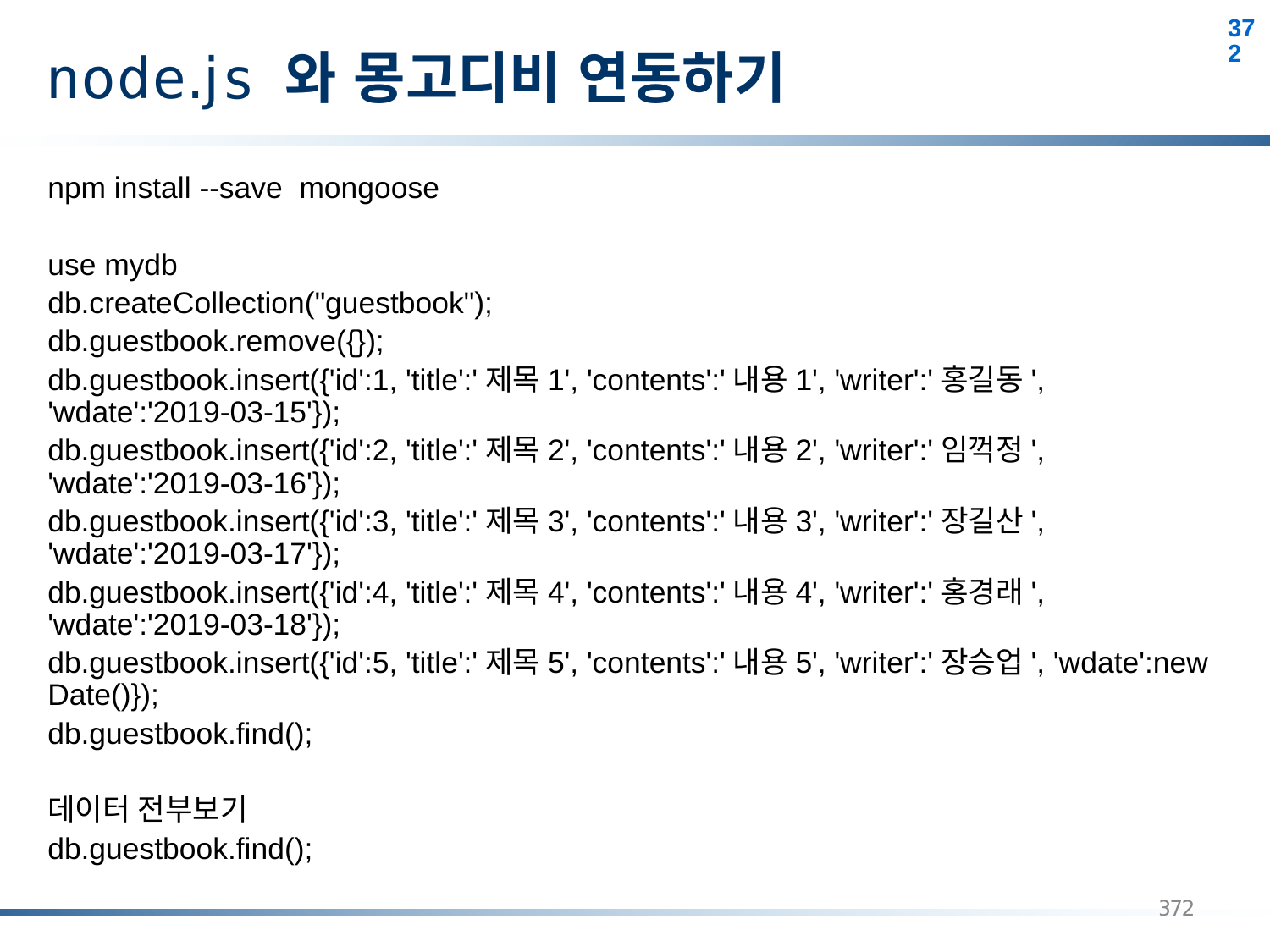

# node.js 와 몽고디비 연동하기
npm install --save  mongoose

use mydb
db.createCollection("guestbook");
db.guestbook.remove({});
db.guestbook.insert({'id':1, 'title':'제목1', 'contents':'내용1', 'writer':'홍길동', 'wdate':'2019-03-15'});
db.guestbook.insert({'id':2, 'title':'제목2', 'contents':'내용2', 'writer':'임꺽정', 'wdate':'2019-03-16'});
db.guestbook.insert({'id':3, 'title':'제목3', 'contents':'내용3', 'writer':'장길산', 'wdate':'2019-03-17'});
db.guestbook.insert({'id':4, 'title':'제목4', 'contents':'내용4', 'writer':'홍경래', 'wdate':'2019-03-18'});
db.guestbook.insert({'id':5, 'title':'제목5', 'contents':'내용5', 'writer':'장승업', 'wdate':new Date()});
db.guestbook.find();

데이터 전부보기
db.guestbook.find();

372